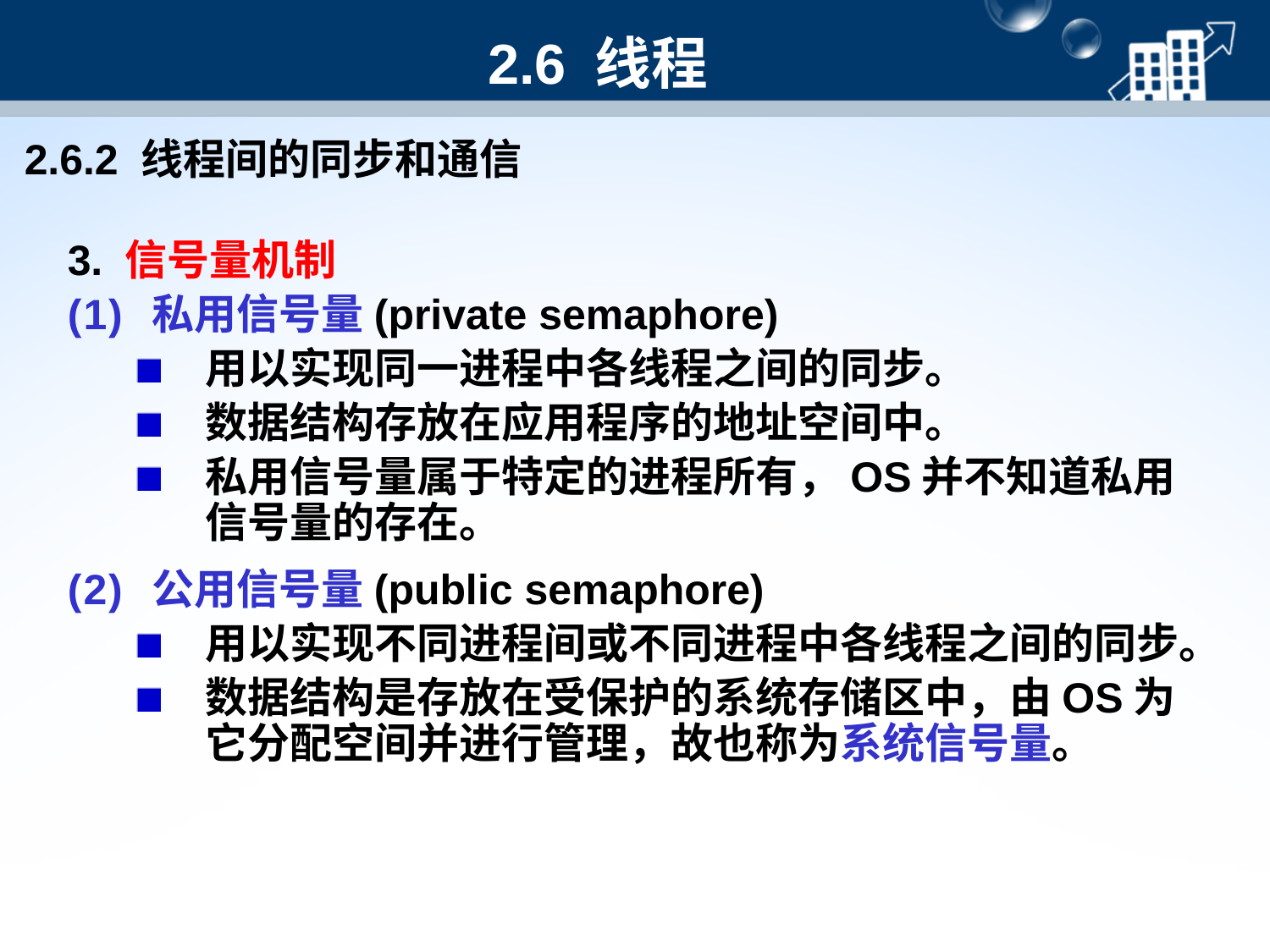

2.6 线程
2.6.2 线程间的同步和通信
3. 信号量机制
私用信号量(private semaphore)
用以实现同一进程中各线程之间的同步。
数据结构存放在应用程序的地址空间中。
私用信号量属于特定的进程所有，OS并不知道私用信号量的存在。
公用信号量(public semaphore)
用以实现不同进程间或不同进程中各线程之间的同步。
数据结构是存放在受保护的系统存储区中，由OS为它分配空间并进行管理，故也称为系统信号量。